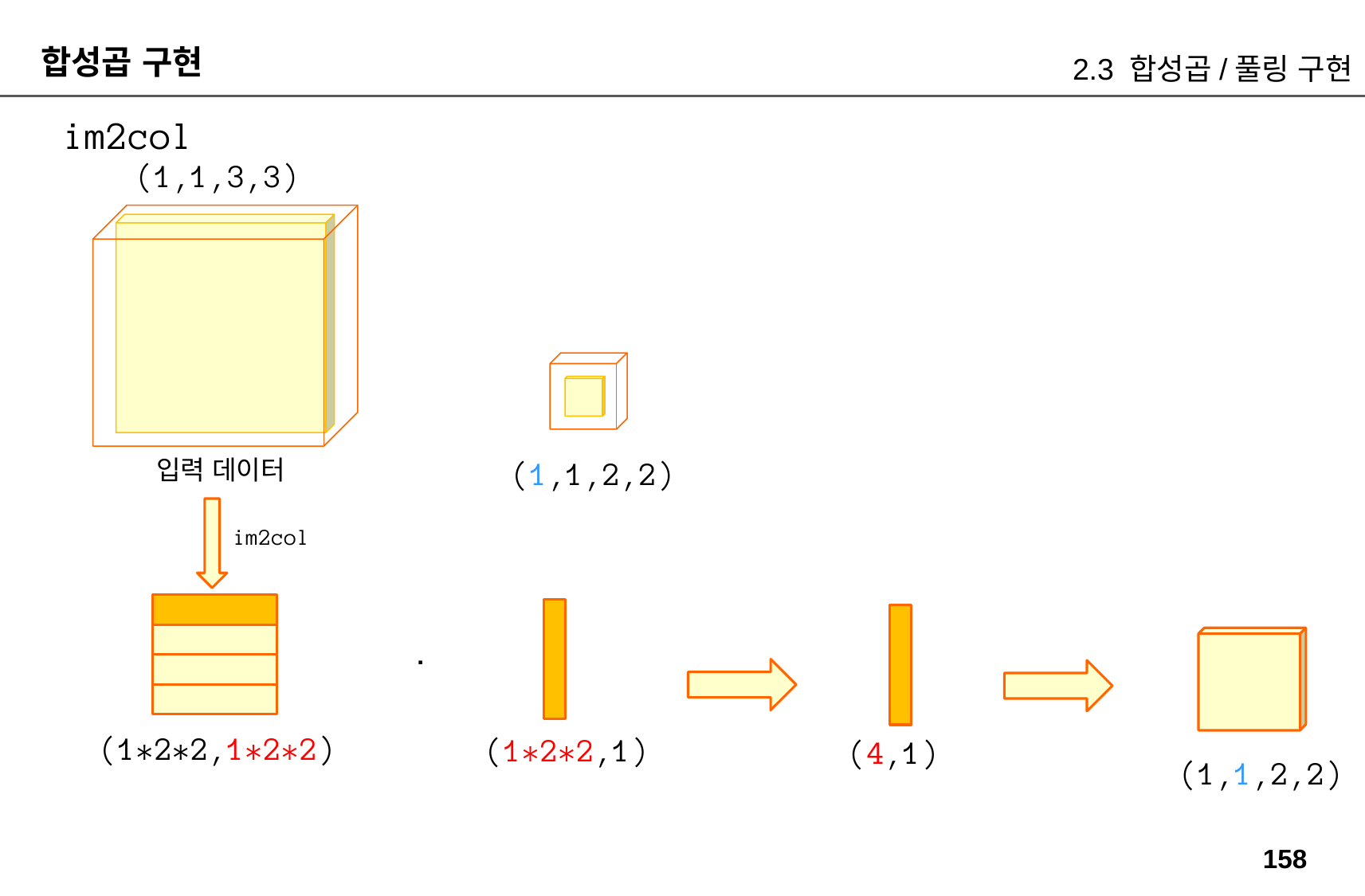

합성곱 구현
2.3 합성곱/풀링 구현
im2col
(1,1,3,3)

(1,1,2,2)
입력 데이터

im2col

.

(1*2*2,1*2*2)
(1*2*2,1)
(4,1)
(1,1,2,2)